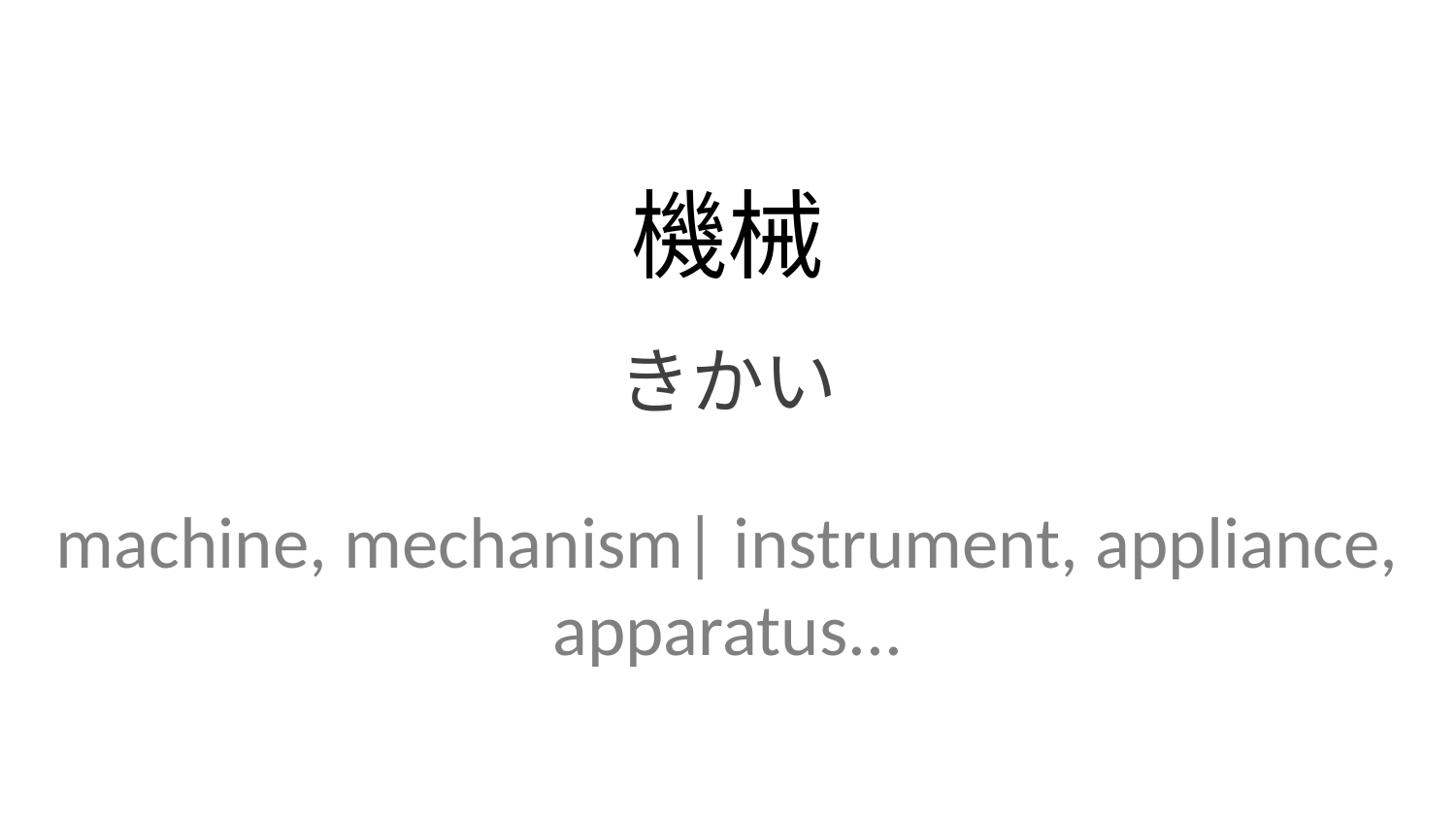

機械

きかい
machine, mechanism| instrument, appliance, apparatus...